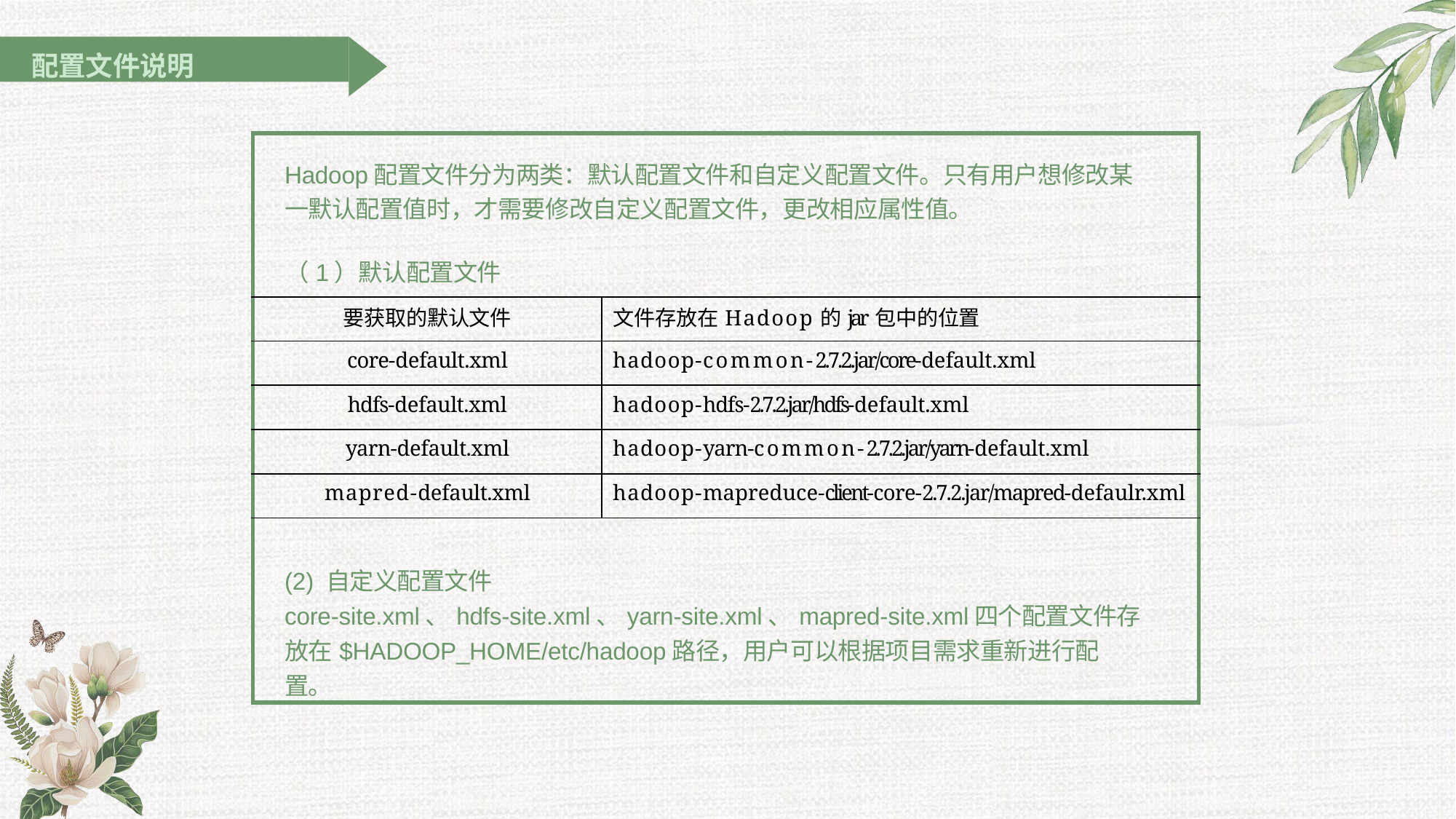

配置文件说明
| Hadoop配置文件分为两类：默认配置文件和自定义配置文件。只有用户想修改某一默认配置值时，才需要修改自定义配置文件，更改相应属性值。 （1）默认配置文件 |  |
| --- | --- |
| 要获取的默认文件 | 文件存放在Hadoop的jar包中的位置 |
| core-default.xml | hadoop-common-2.7.2.jar/core-default.xml |
| hdfs-default.xml | hadoop-hdfs-2.7.2.jar/hdfs-default.xml |
| yarn-default.xml | hadoop-yarn-common-2.7.2.jar/yarn-default.xml |
| mapred-default.xml | hadoop-mapreduce-client-core-2.7.2.jar/mapred-defaulr.xml |
| (2) 自定义配置文件 core-site.xml、hdfs-site.xml、yarn-site.xml、mapred-site.xml四个配置文件存放在$HADOOP\_HOME/etc/hadoop路径，用户可以根据项目需求重新进行配 置。 |  |